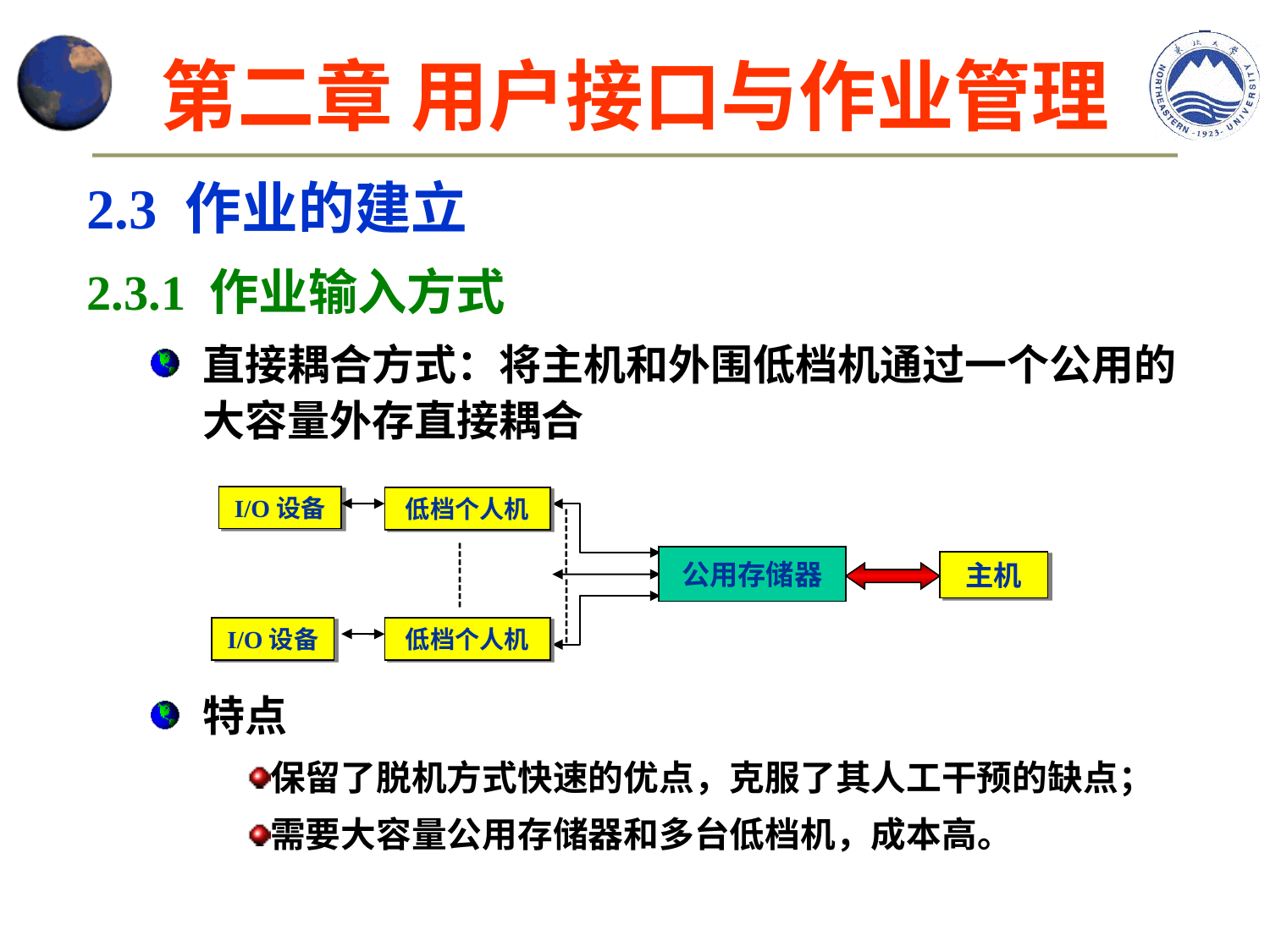

# 第二章 用户接口与作业管理
2.3 作业的建立
2.3.1 作业输入方式
直接耦合方式：将主机和外围低档机通过一个公用的大容量外存直接耦合

特点
保留了脱机方式快速的优点，克服了其人工干预的缺点；
需要大容量公用存储器和多台低档机，成本高。
I/O设备
低档个人机
┊┊

┊┊
公用存储器
主机

┊┊

I/O设备
低档个人机